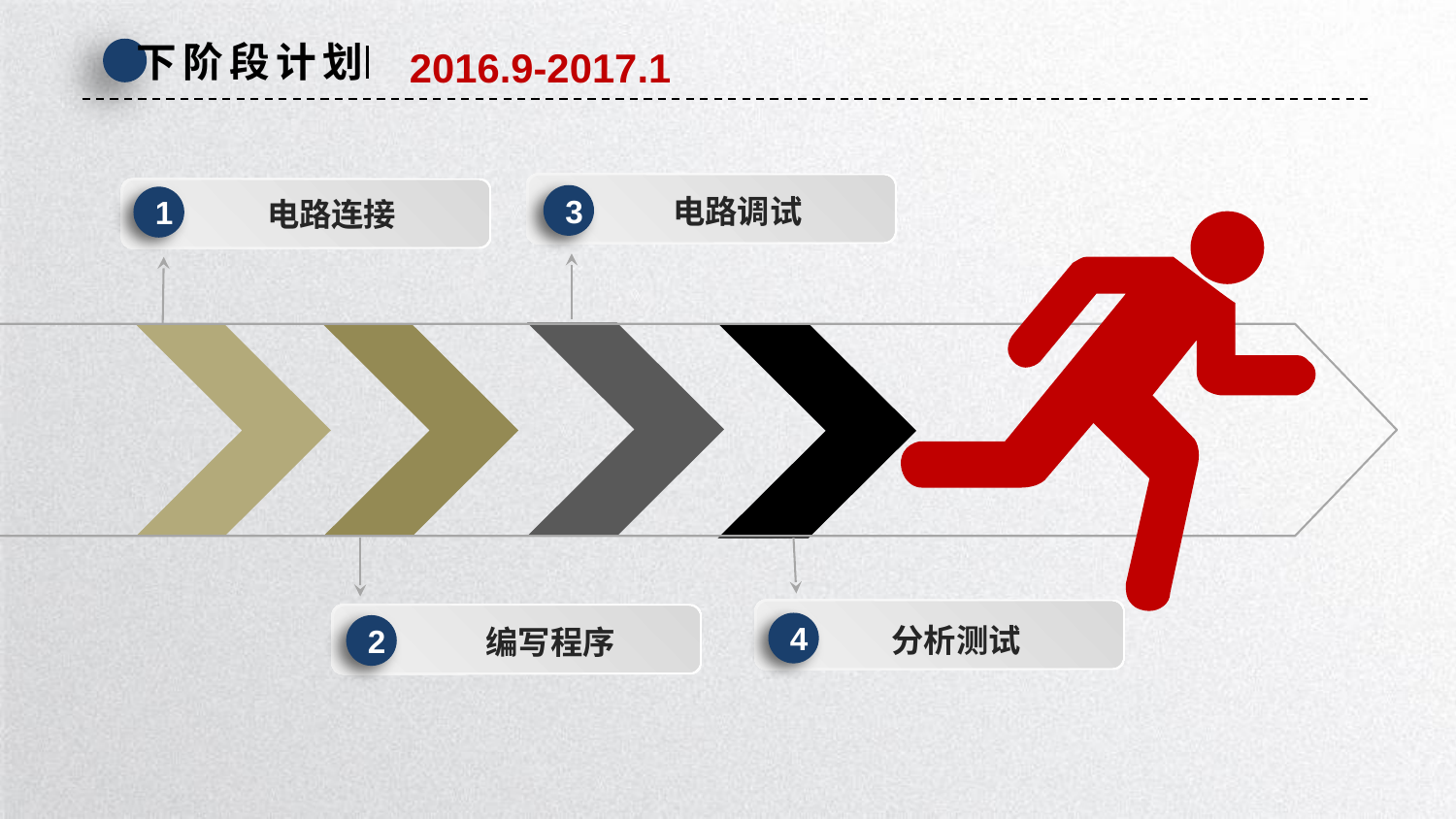

下阶段计划
2016.9-2017.1

3
电路调试

1
电路连接

4
分析测试

2
编写程序